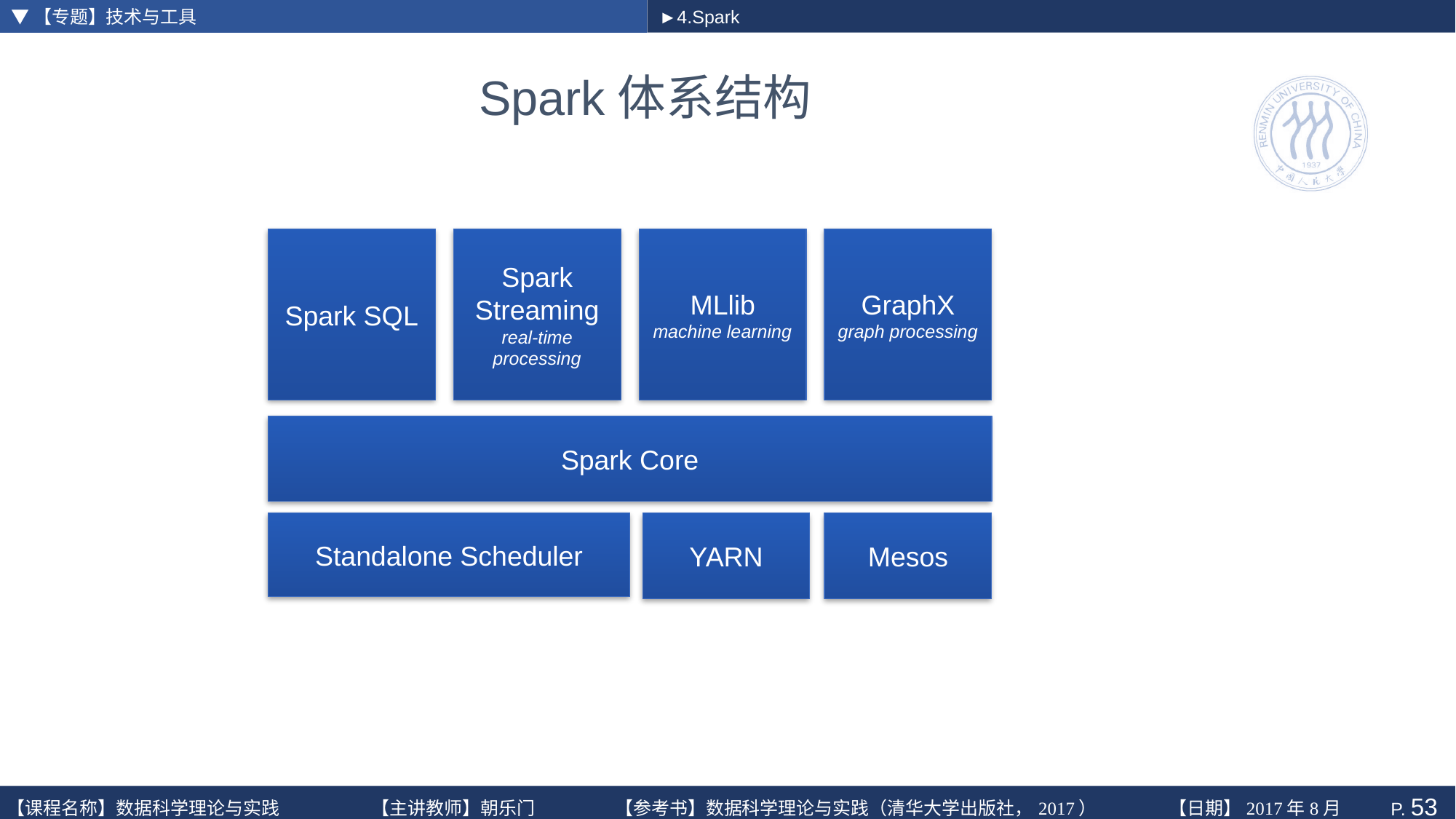

▼【专题】技术与工具
►4.Spark

# Spark体系结构
Spark SQL
Spark Streaming
real-time processing
MLlib
machine learning
GraphX
graph processing
Spark Core
Standalone Scheduler
YARN
Mesos